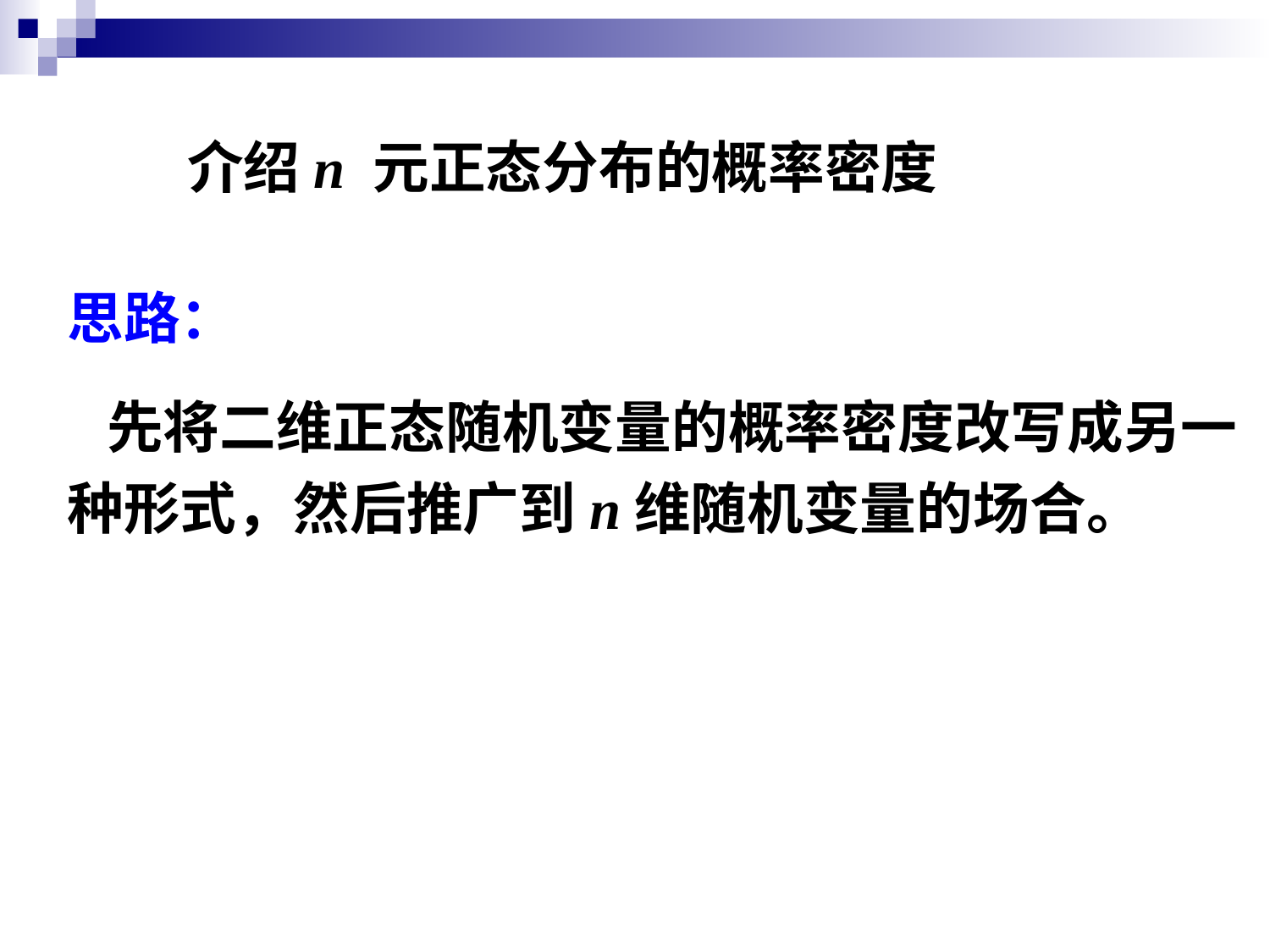

介绍n 元正态分布的概率密度
思路：
  先将二维正态随机变量的概率密度改写成另一种形式，然后推广到n维随机变量的场合。